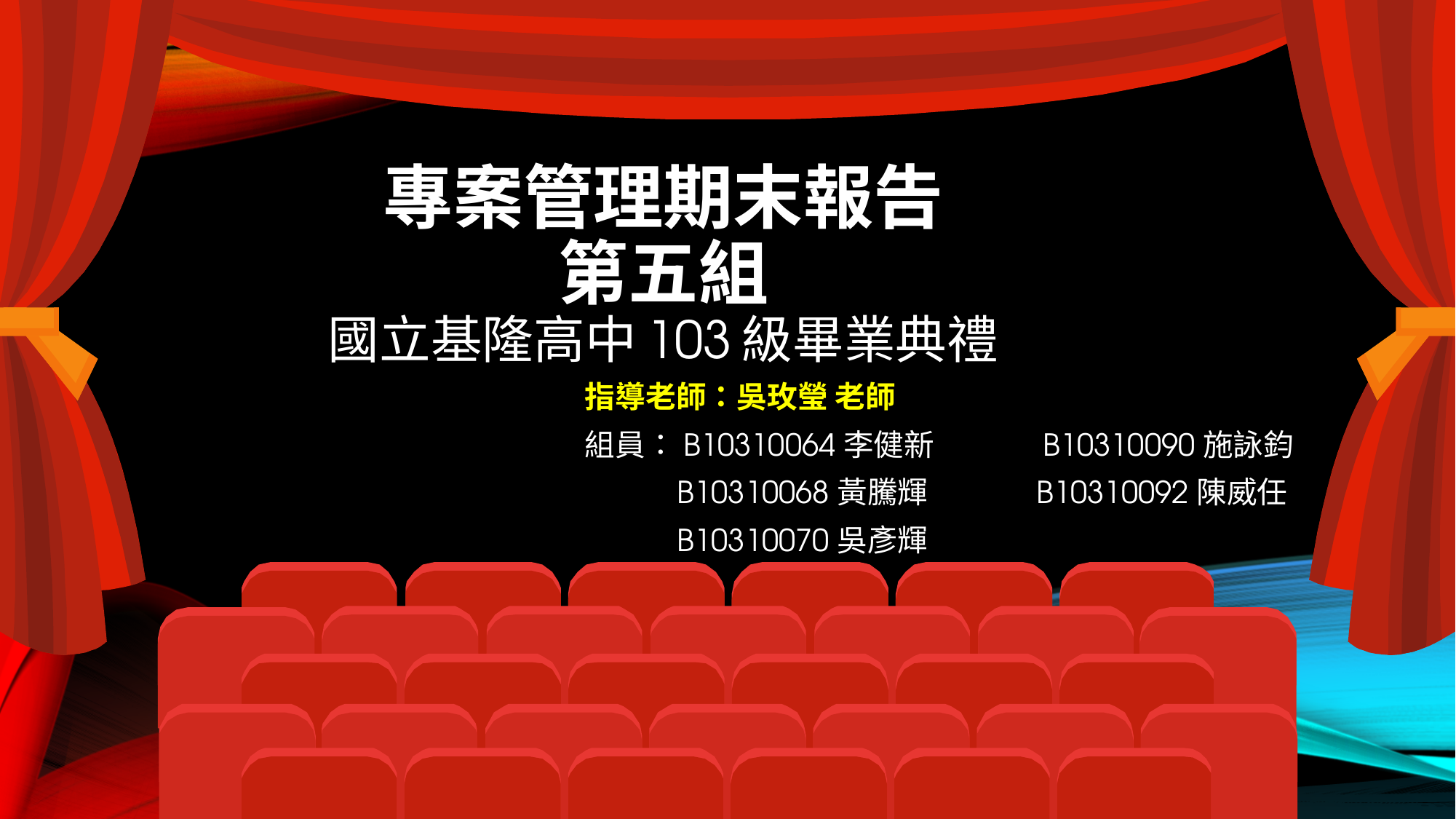

# 專案管理期末報告 第五組 國立基隆高中103級畢業典禮
指導老師：吳玫瑩 老師
組員：B10310064李健新               B10310090施詠鈞
           B10310068黃騰輝               B10310092陳威任
           B10310070吳彥輝